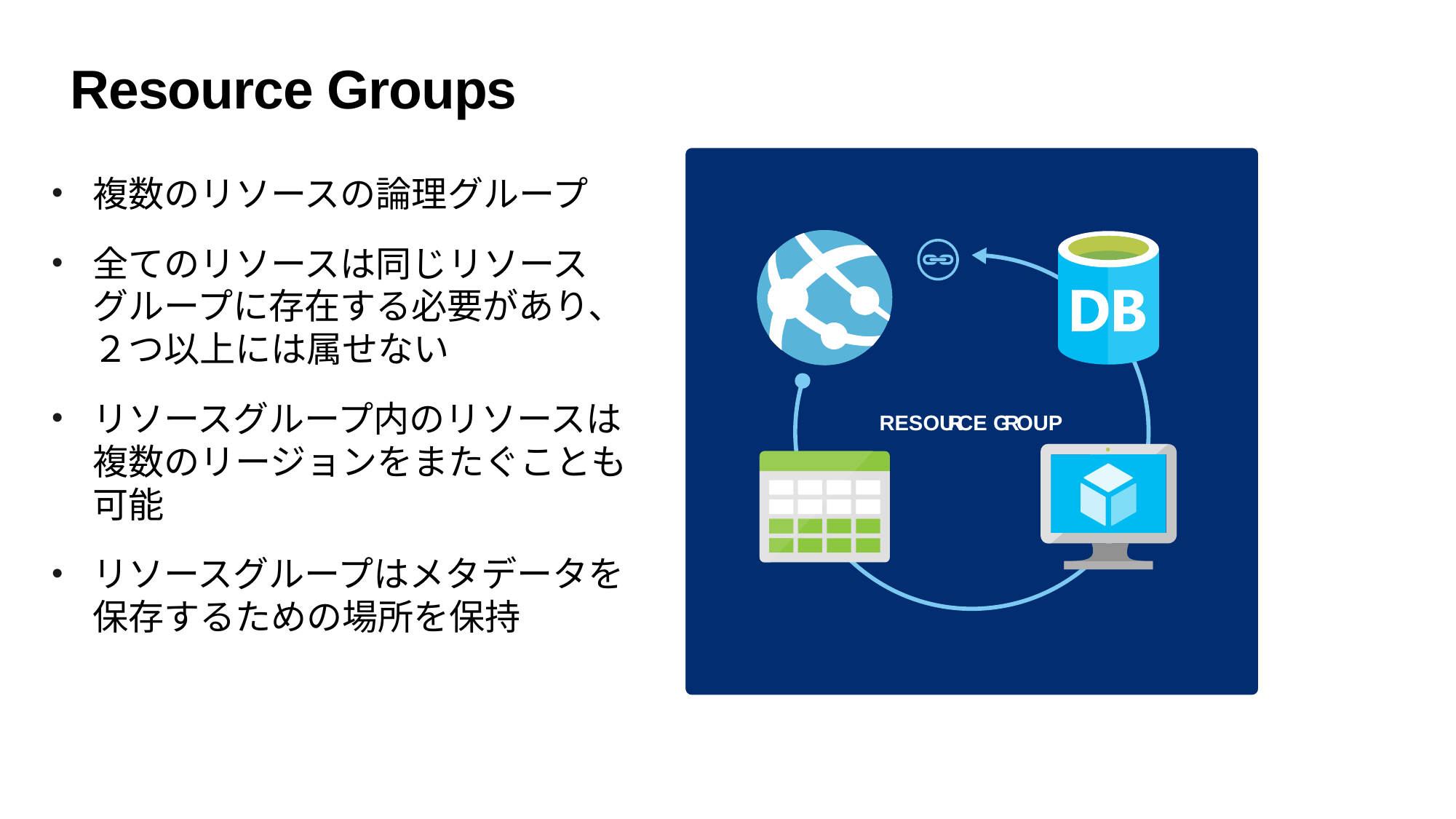

# Resource Groups

RESOU
R
CE G
R
OUP

複数のリソースの論理グループ
全てのリソースは同じリソース
グループに存在する必要があり、２つ以上には属せない
リソースグループ内のリソースは複数のリージョンをまたぐことも可能
リソースグループはメタデータを保存するための場所を保持